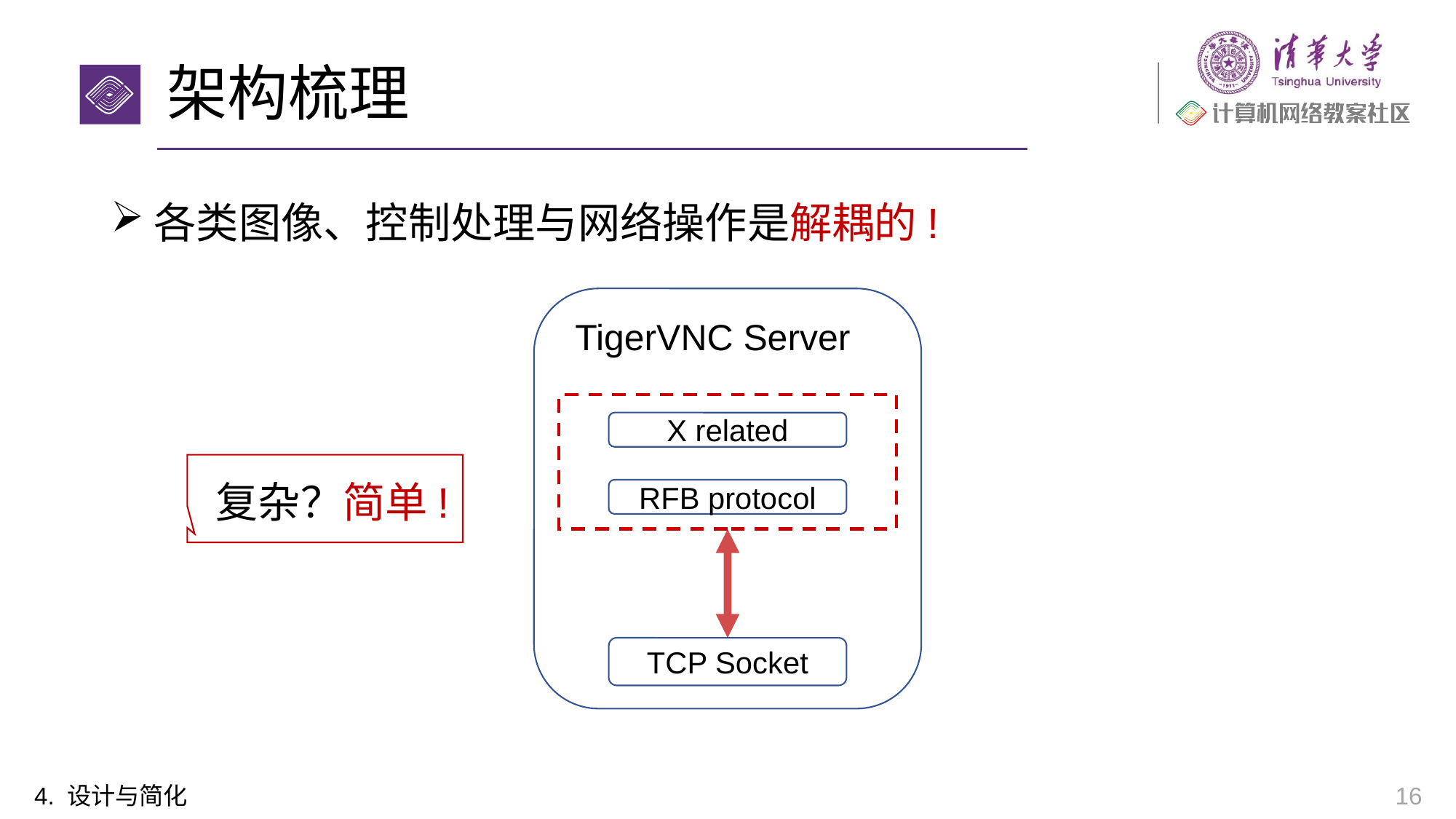

# 架构梳理
各类图像、控制处理与网络操作是解耦的!

TigerVNC Server

X related
RFB protocol
TCP Socket
复杂？简单!

4. 设计与简化
16